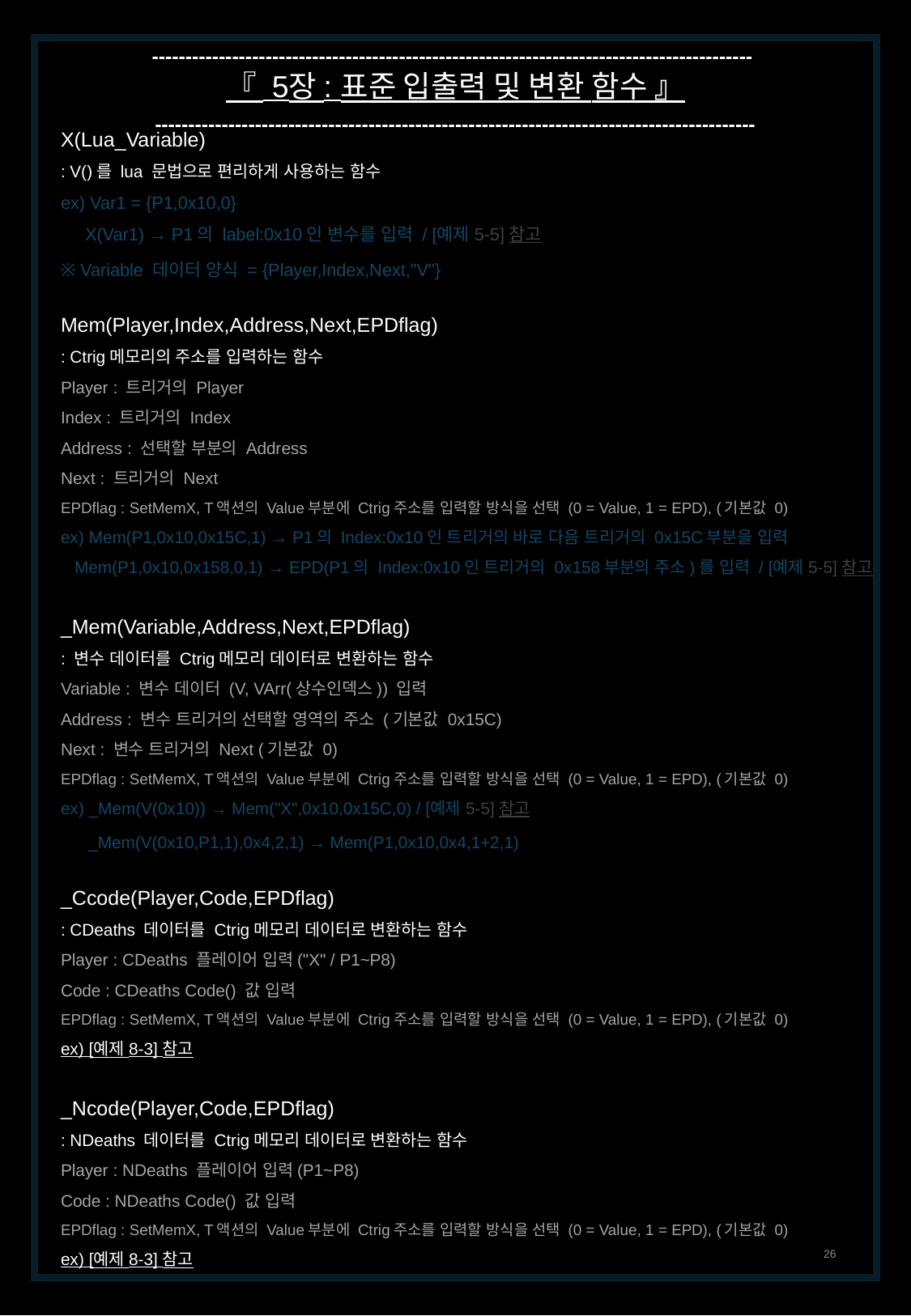

------------------------------------------------------------------------------------------
『  5장 : 표준 입출력 및 변환 함수 』
------------------------------------------------------------------------------------------

X(Lua_Variable)
: V()를 lua 문법으로 편리하게 사용하는 함수
ex) Var1 = {P1,0x10,0}
     X(Var1) → P1의 label:0x10인 변수를 입력 / [예제 5-5] 참고
※ Variable 데이터 양식 = {Player,Index,Next,"V"}

Mem(Player,Index,Address,Next,EPDflag)
: Ctrig메모리의 주소를 입력하는 함수
Player : 트리거의 Player
Index : 트리거의 Index
Address : 선택할 부분의 Address
Next : 트리거의 Next
EPDflag : SetMemX, T액션의 Value부분에 Ctrig주소를 입력할 방식을 선택 (0 = Value, 1 = EPD), (기본값 0)
ex) Mem(P1,0x10,0x15C,1) → P1의 Index:0x10인 트리거의 바로 다음 트리거의 0x15C부분을 입력
   Mem(P1,0x10,0x158,0,1) → EPD(P1의 Index:0x10인 트리거의 0x158부분의 주소)를 입력 / [예제 5-5] 참고

_Mem(Variable,Address,Next,EPDflag)
: 변수 데이터를 Ctrig메모리 데이터로 변환하는 함수
Variable : 변수 데이터 (V, VArr(상수인덱스)) 입력
Address : 변수 트리거의 선택할 영역의 주소 (기본값 0x15C)
Next : 변수 트리거의 Next (기본값 0)
EPDflag : SetMemX, T액션의 Value부분에 Ctrig주소를 입력할 방식을 선택 (0 = Value, 1 = EPD), (기본값 0)
ex) _Mem(V(0x10)) → Mem("X",0x10,0x15C,0) / [예제 5-5] 참고
      _Mem(V(0x10,P1,1),0x4,2,1) → Mem(P1,0x10,0x4,1+2,1)

_Ccode(Player,Code,EPDflag)
: CDeaths 데이터를 Ctrig메모리 데이터로 변환하는 함수
Player : CDeaths 플레이어 입력("X" / P1~P8)
Code : CDeaths Code() 값 입력
EPDflag : SetMemX, T액션의 Value부분에 Ctrig주소를 입력할 방식을 선택 (0 = Value, 1 = EPD), (기본값 0)
ex) [예제 8-3] 참고

_Ncode(Player,Code,EPDflag)
: NDeaths 데이터를 Ctrig메모리 데이터로 변환하는 함수
Player : NDeaths 플레이어 입력(P1~P8)
Code : NDeaths Code() 값 입력
EPDflag : SetMemX, T액션의 Value부분에 Ctrig주소를 입력할 방식을 선택 (0 = Value, 1 = EPD), (기본값 0)
ex) [예제 8-3] 참고
26